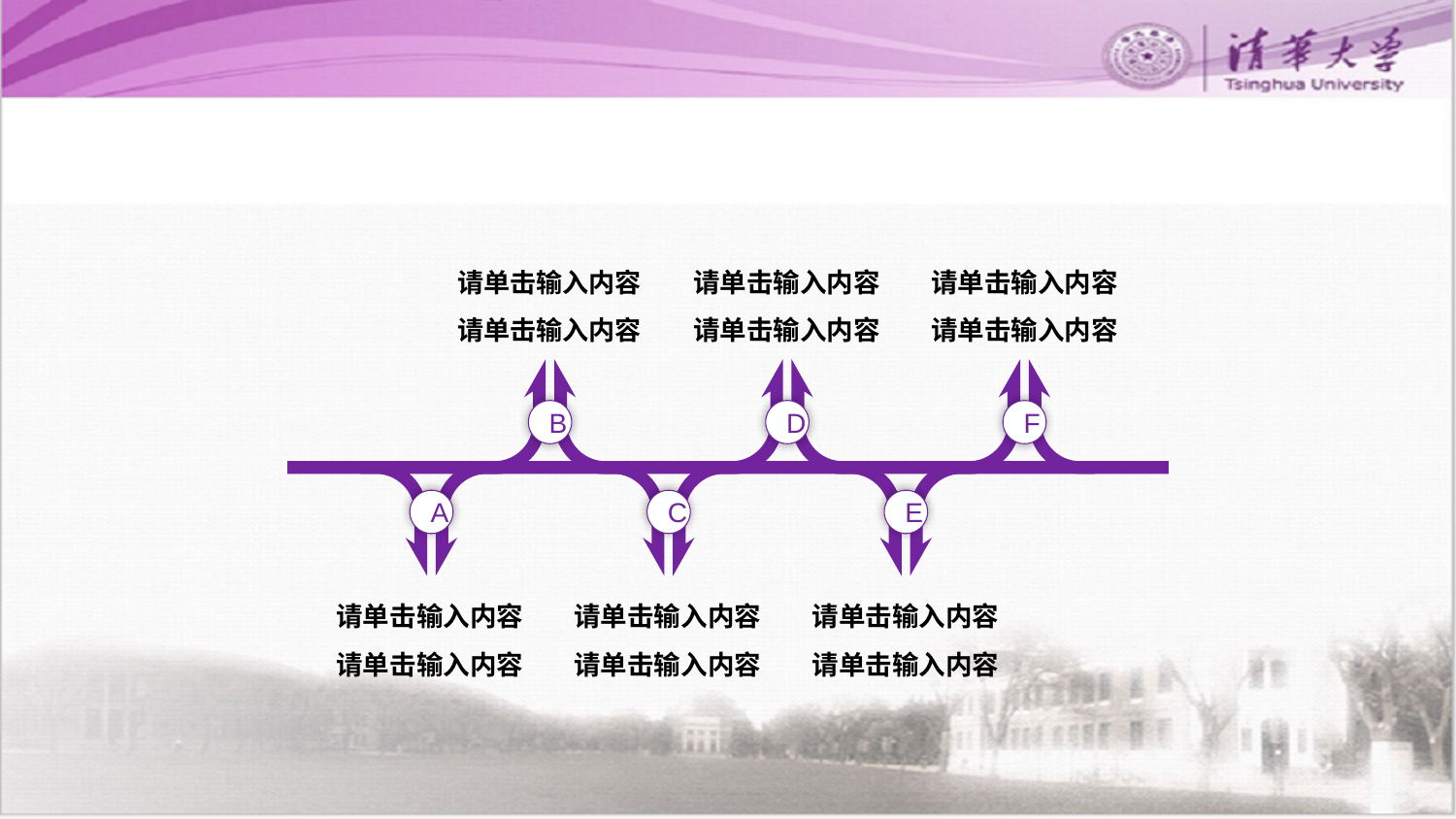

请单击输入内容
请单击输入内容
请单击输入内容
请单击输入内容
请单击输入内容
请单击输入内容

B
D
F

A
C
E
请单击输入内容
请单击输入内容
请单击输入内容
请单击输入内容
请单击输入内容
请单击输入内容